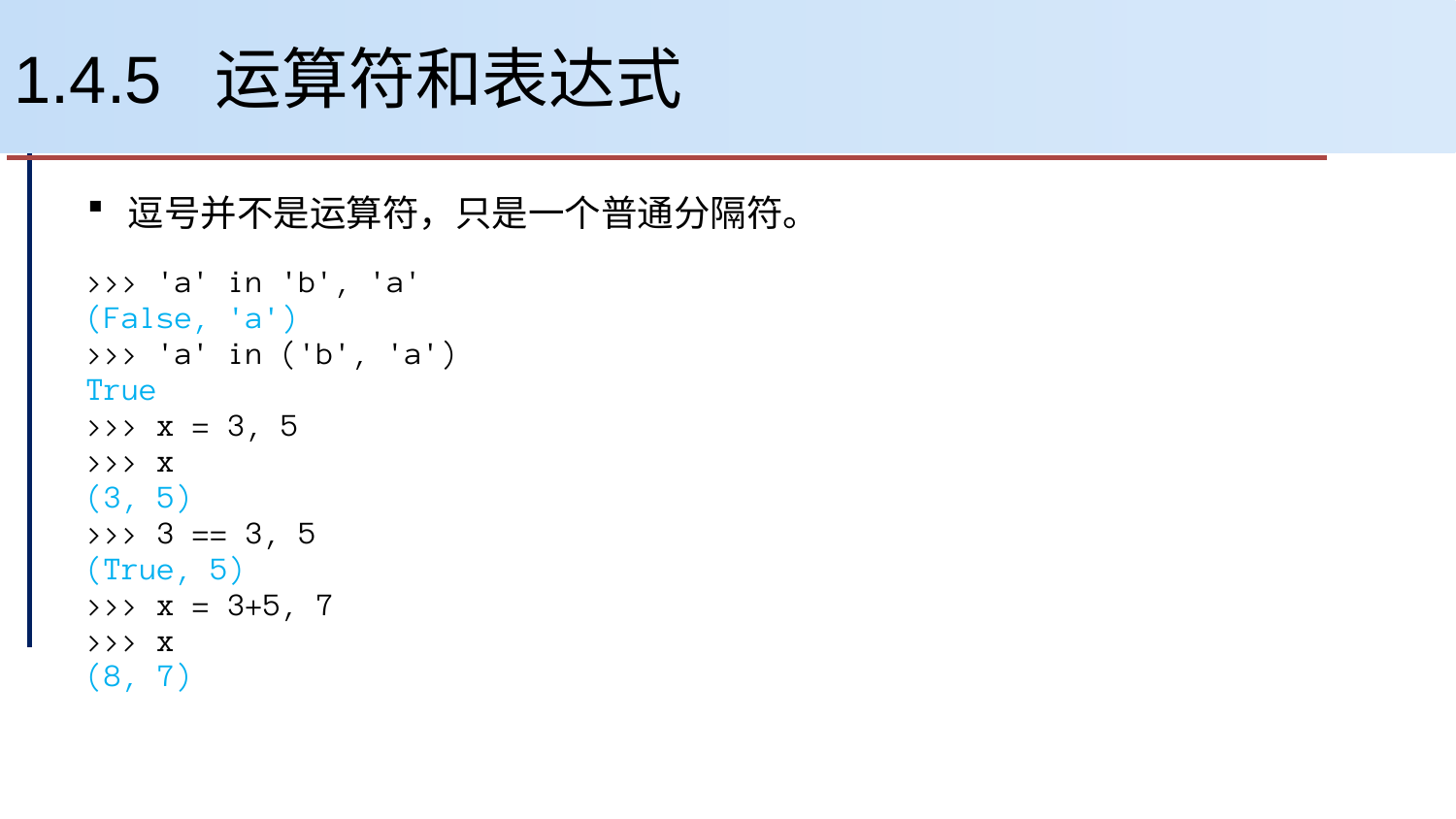

# 1.4.5  运算符和表达式
逗号并不是运算符，只是一个普通分隔符。

>>> 'a' in 'b', 'a'
(False, 'a')
>>> 'a' in ('b', 'a')
True
>>> x = 3, 5
>>> x
(3, 5)
>>> 3 == 3, 5
(True, 5)
>>> x = 3+5, 7
>>> x
(8, 7)